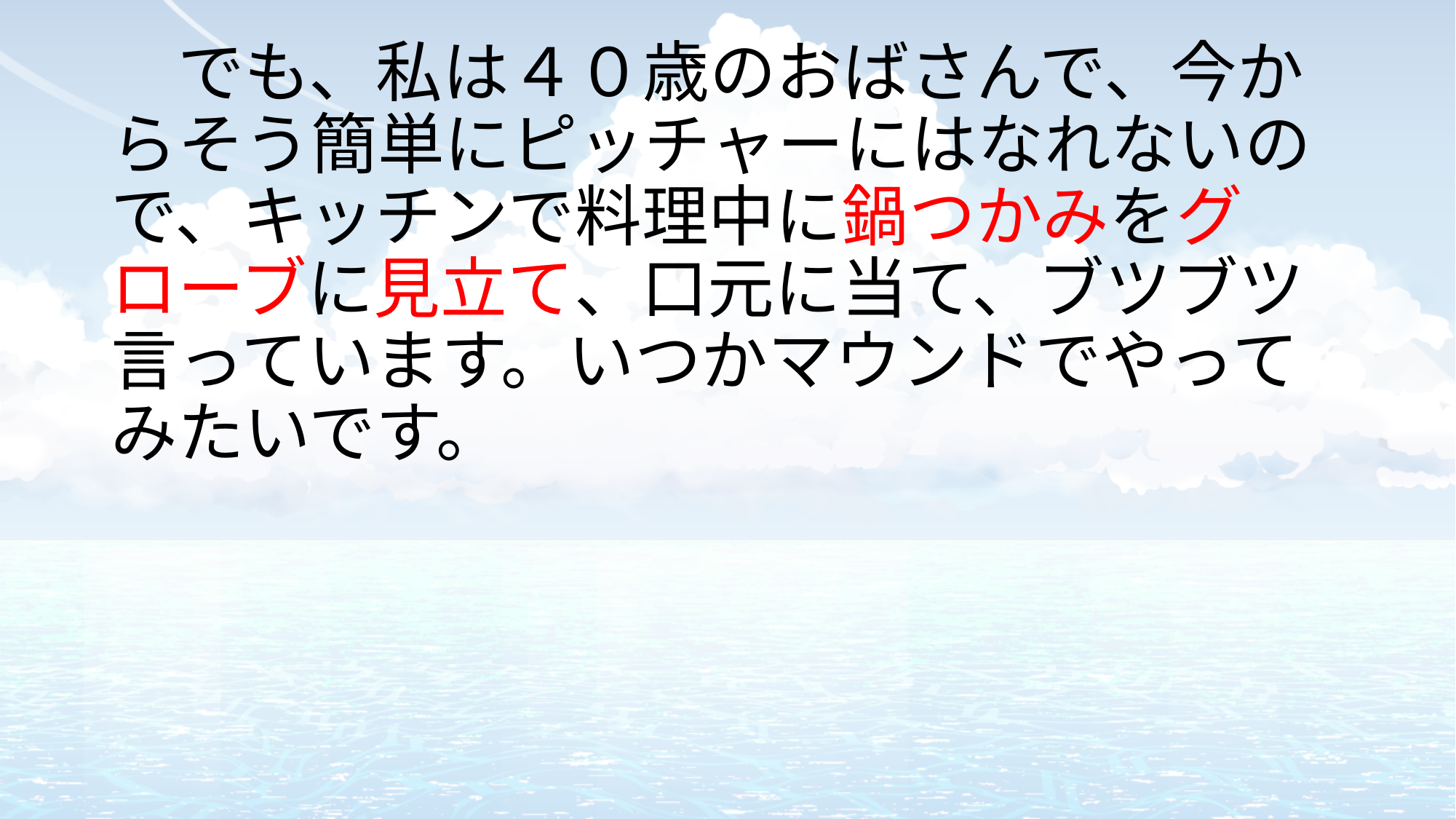

でも、私は４０歳のおばさんで、今からそう簡単にピッチャーにはなれないので、キッチンで料理中に鍋つかみをグローブに見立て、口元に当て、ブツブツ言っています。いつかマウンドでやってみたいです。